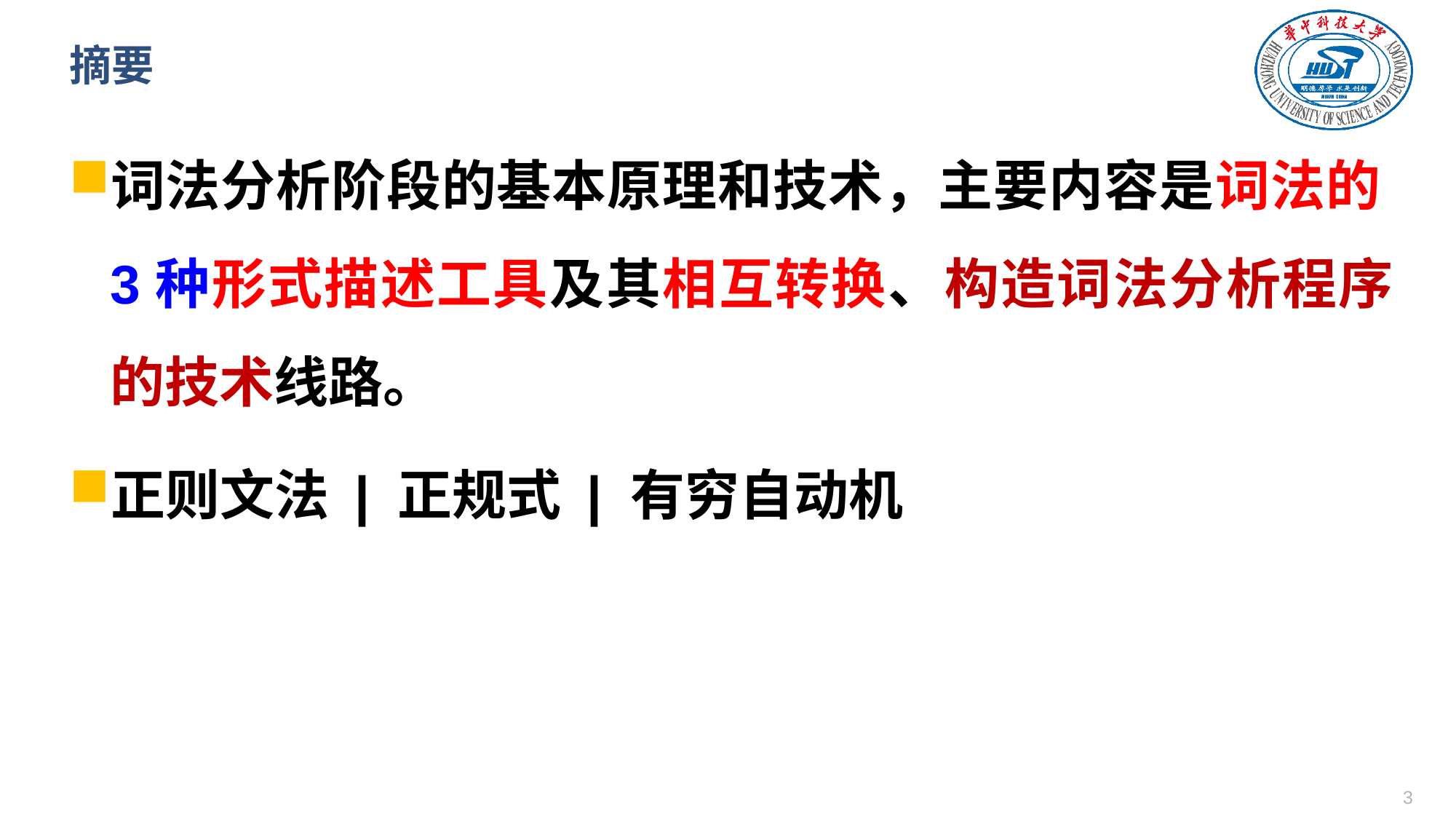

# 摘要
词法分析阶段的基本原理和技术，主要内容是词法的3种形式描述工具及其相互转换、构造词法分析程序的技术线路。
正则文法 | 正规式 | 有穷自动机
3